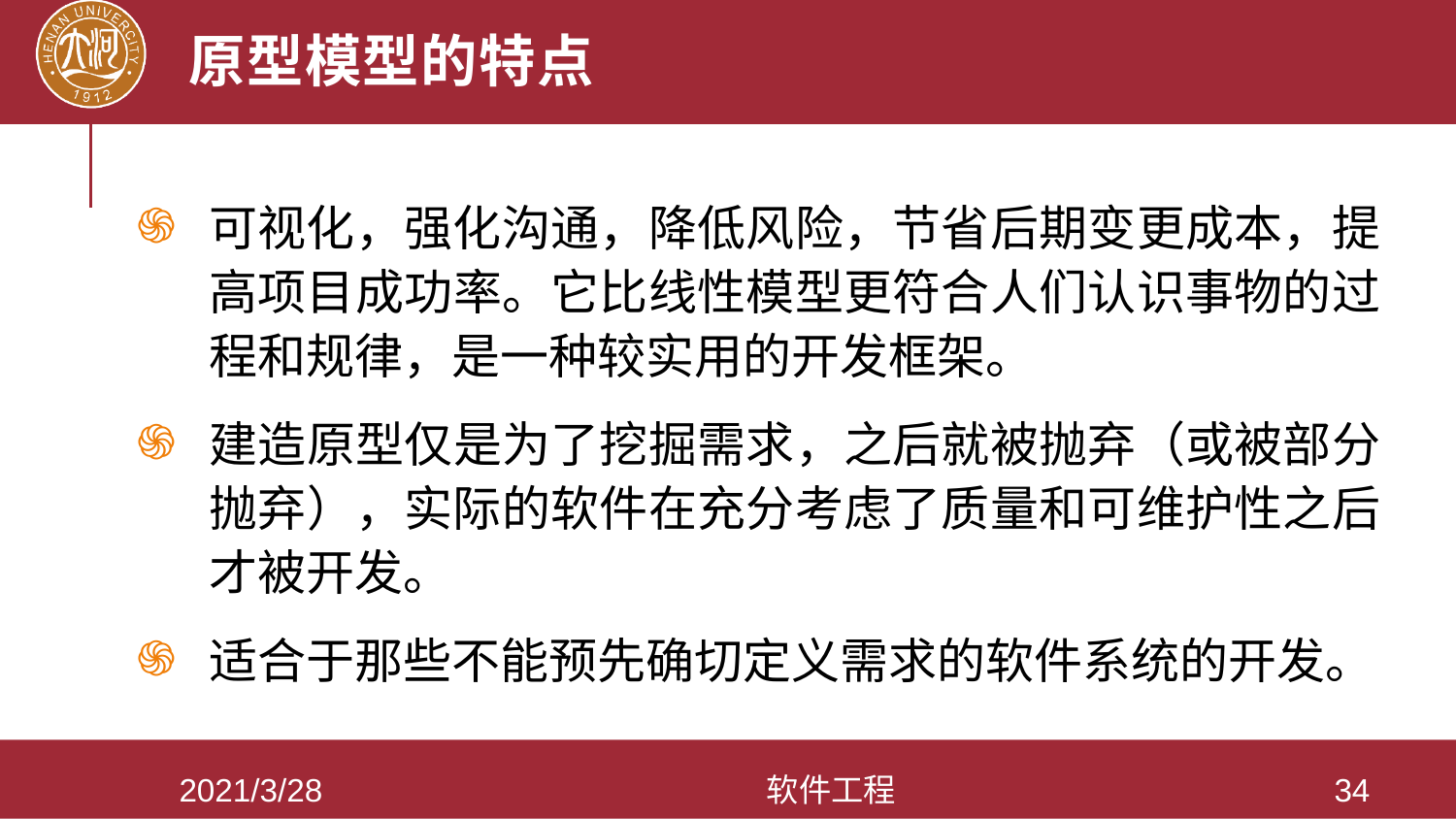

# 原型模型的特点
可视化，强化沟通，降低风险，节省后期变更成本，提高项目成功率。它比线性模型更符合人们认识事物的过程和规律，是一种较实用的开发框架。
建造原型仅是为了挖掘需求，之后就被抛弃（或被部分抛弃），实际的软件在充分考虑了质量和可维护性之后才被开发。
适合于那些不能预先确切定义需求的软件系统的开发。
2021/3/28
软件工程
34